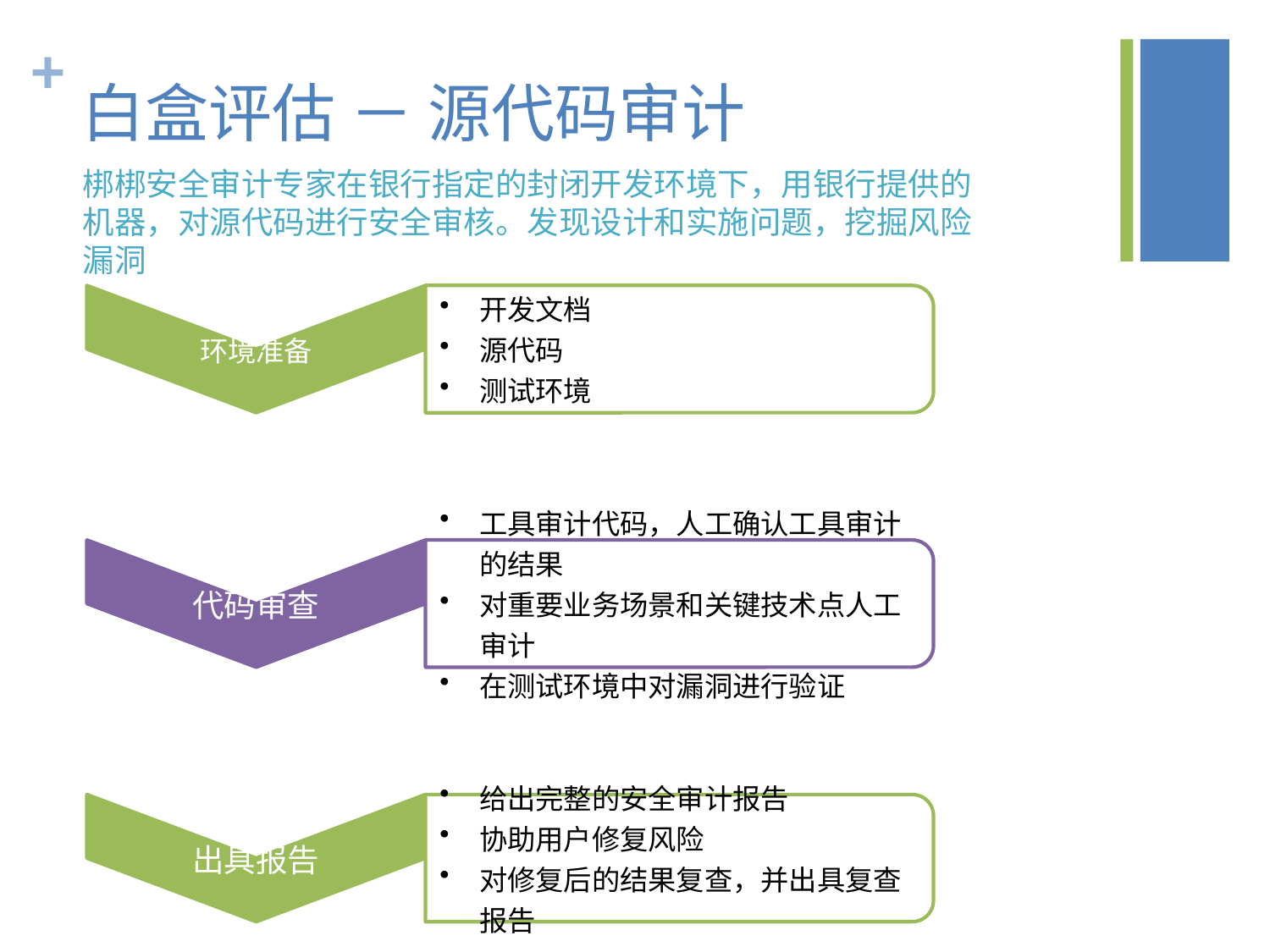

# 白盒评估 － 源代码审计
梆梆安全审计专家在银行指定的封闭开发环境下，用银行提供的机器，对源代码进行安全审核。发现设计和实施问题，挖掘风险漏洞
环境准备
开发文档
代码审查
工具审计代码，人工确认工具审计的结果
出具报告
给出完整的安全审计报告
测试环境
对重要业务场景和关键技术点人工审计
在测试环境中对漏洞进行验证
协助用户修复风险
对修复后的结果复查，并出具复查报告
源代码